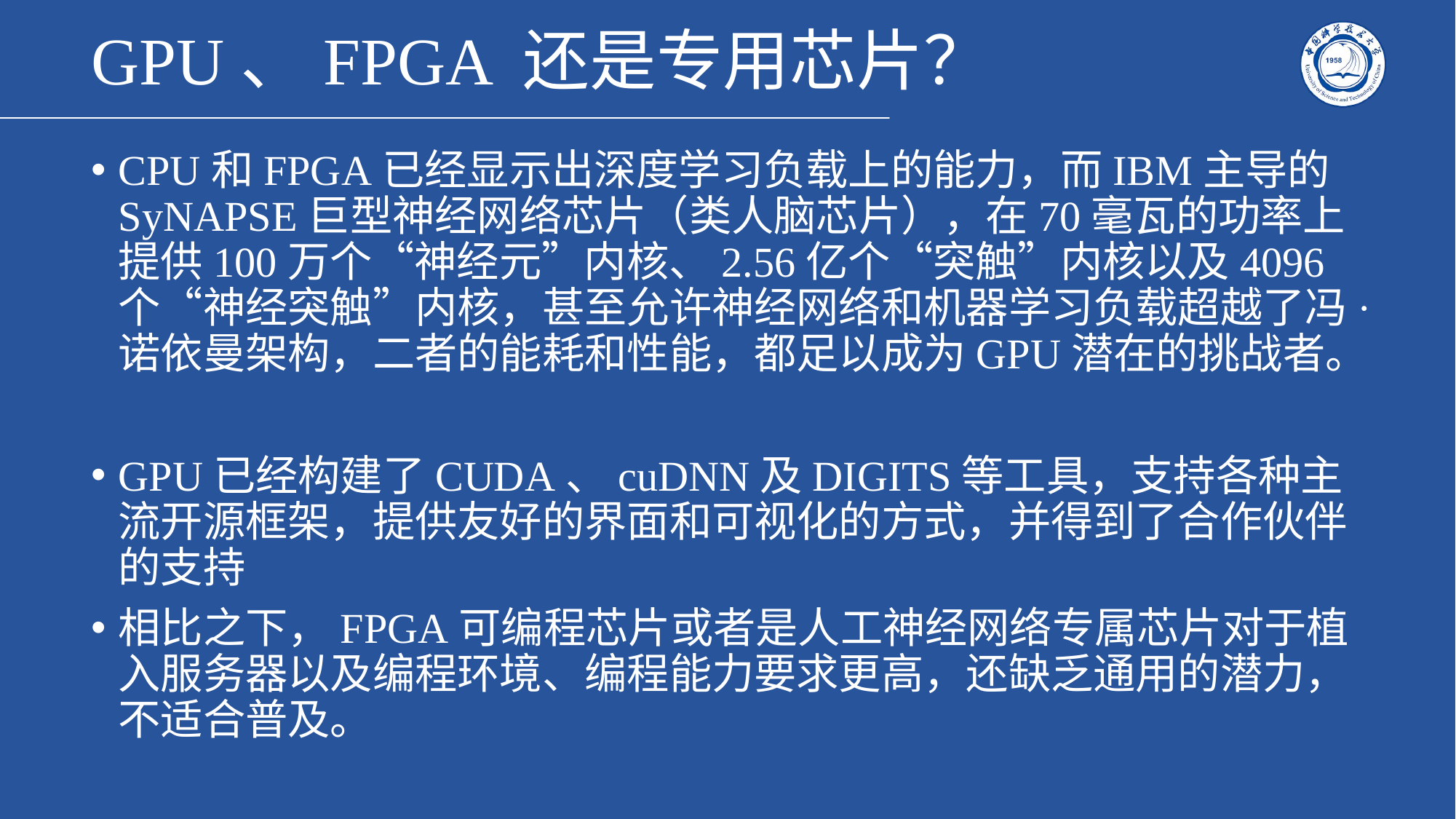

# GPU、FPGA 还是专用芯片？
21
CPU和FPGA已经显示出深度学习负载上的能力，而IBM主导的SyNAPSE巨型神经网络芯片（类人脑芯片），在70毫瓦的功率上提供100万个“神经元”内核、2.56亿个“突触”内核以及4096个“神经突触”内核，甚至允许神经网络和机器学习负载超越了冯·诺依曼架构，二者的能耗和性能，都足以成为GPU潜在的挑战者。

GPU已经构建了CUDA、cuDNN及DIGITS等工具，支持各种主流开源框架，提供友好的界面和可视化的方式，并得到了合作伙伴的支持
相比之下，FPGA可编程芯片或者是人工神经网络专属芯片对于植入服务器以及编程环境、编程能力要求更高，还缺乏通用的潜力，不适合普及。